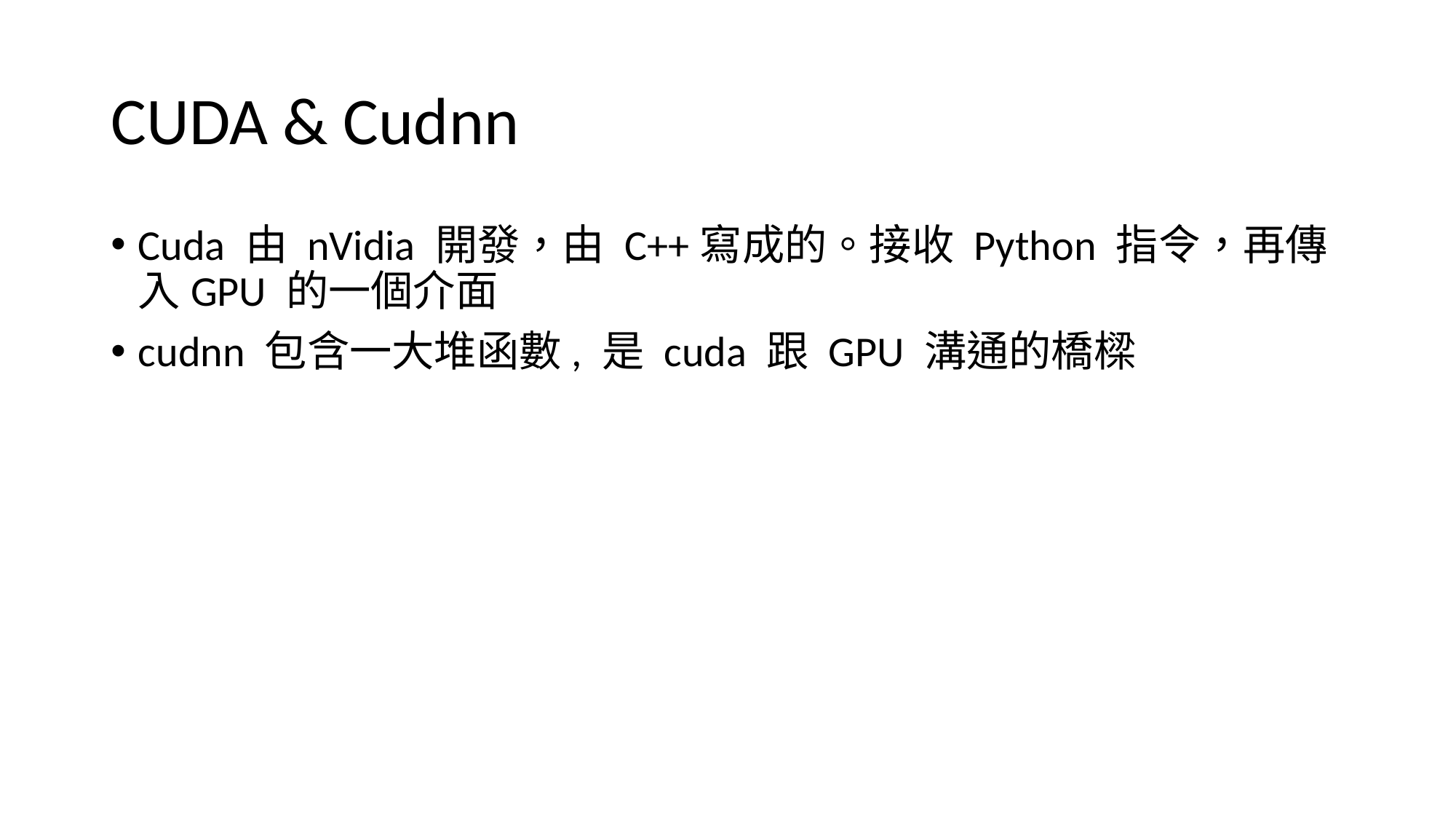

# CUDA & Cudnn
Cuda 由 nVidia 開發，由 C++寫成的。接收 Python 指令，再傳入GPU 的一個介面
cudnn 包含一大堆函數, 是 cuda 跟 GPU 溝通的橋樑